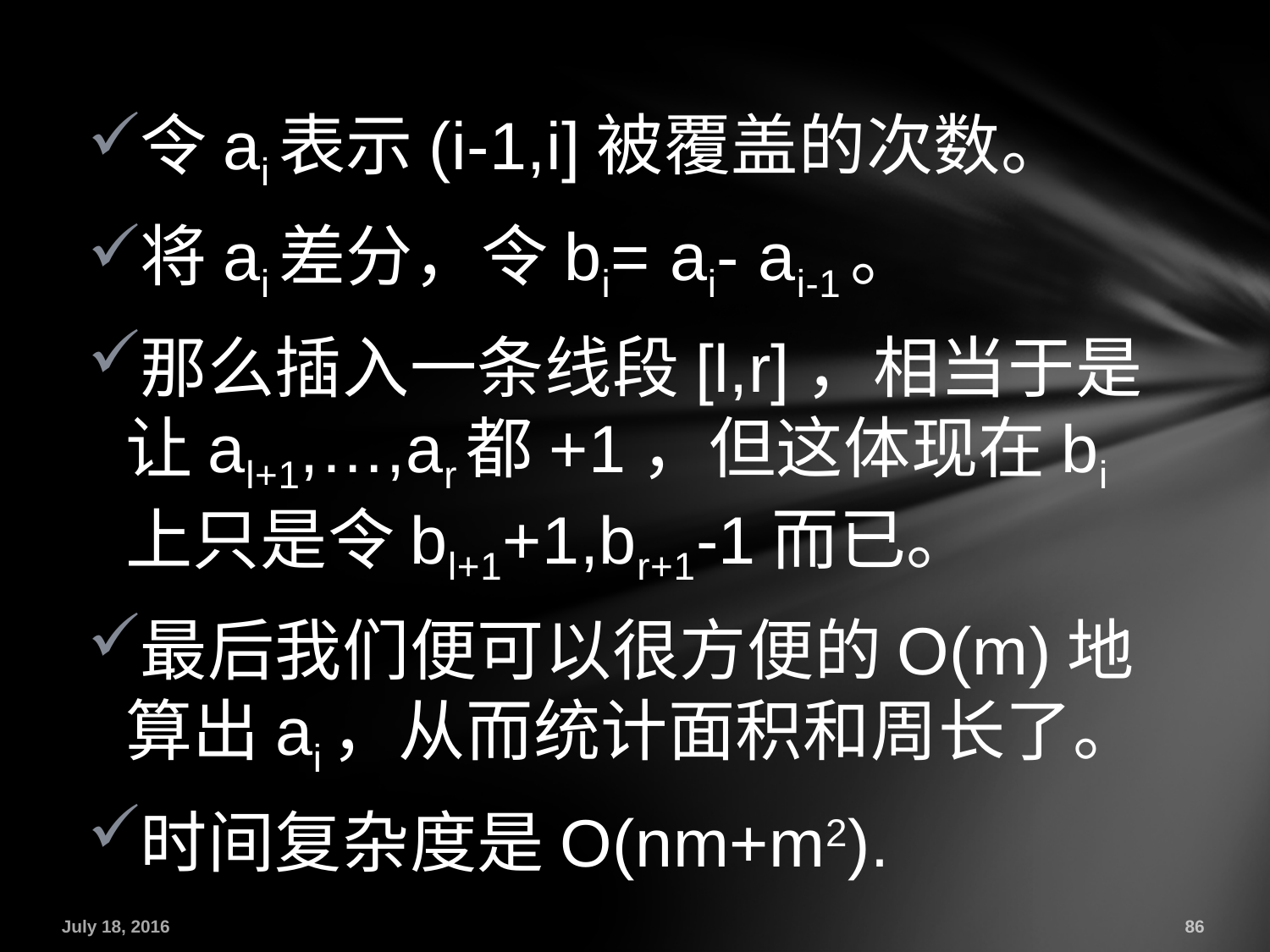

令ai表示(i-1,i]被覆盖的次数。
将ai差分，令bi= ai- ai-1。
那么插入一条线段[l,r]，相当于是让al+1,…,ar都+1，但这体现在bi上只是令bl+1+1,br+1-1而已。
最后我们便可以很方便的O(m)地算出ai，从而统计面积和周长了。
时间复杂度是O(nm+m2).
July 18, 2016

86